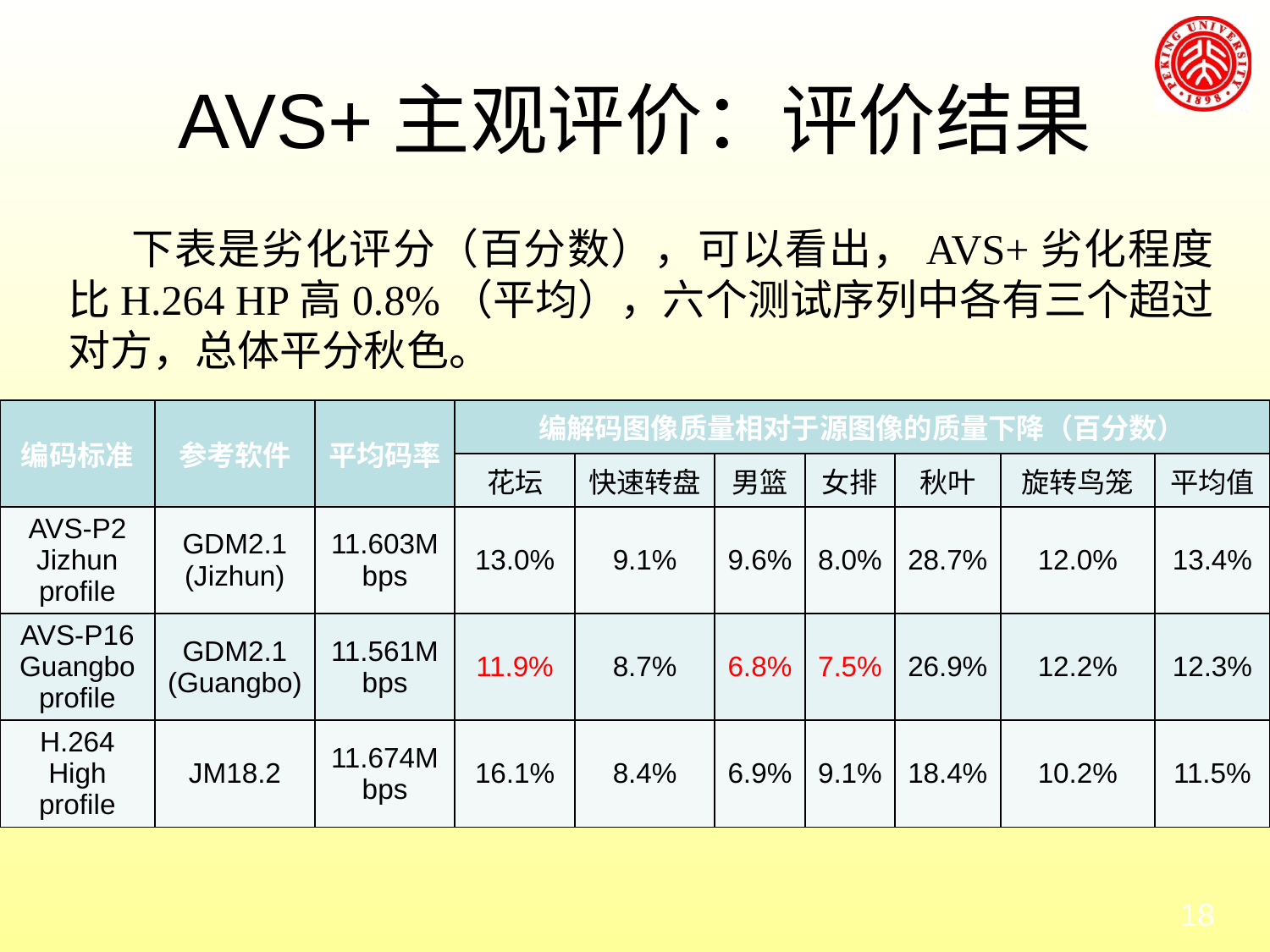

# AVS+主观评价：评价结果
下表是劣化评分（百分数），可以看出，AVS+劣化程度比H.264 HP高0.8%（平均），六个测试序列中各有三个超过对方，总体平分秋色。
| 编码标准 | 参考软件 | 平均码率 | 编解码图像质量相对于源图像的质量下降（百分数） |  |  |  |  |  |  |
| --- | --- | --- | --- | --- | --- | --- | --- | --- | --- |
|  |  |  | 花坛 | 快速转盘 | 男篮 | 女排 | 秋叶 | 旋转鸟笼 | 平均值 |
| AVS-P2 Jizhun profile | GDM2.1 (Jizhun) | 11.603Mbps | 13.0% | 9.1% | 9.6% | 8.0% | 28.7% | 12.0% | 13.4% |
| AVS-P16 Guangbo profile | GDM2.1 (Guangbo) | 11.561Mbps | 11.9% | 8.7% | 6.8% | 7.5% | 26.9% | 12.2% | 12.3% |
| H.264 High profile | JM18.2 | 11.674Mbps | 16.1% | 8.4% | 6.9% | 9.1% | 18.4% | 10.2% | 11.5% |